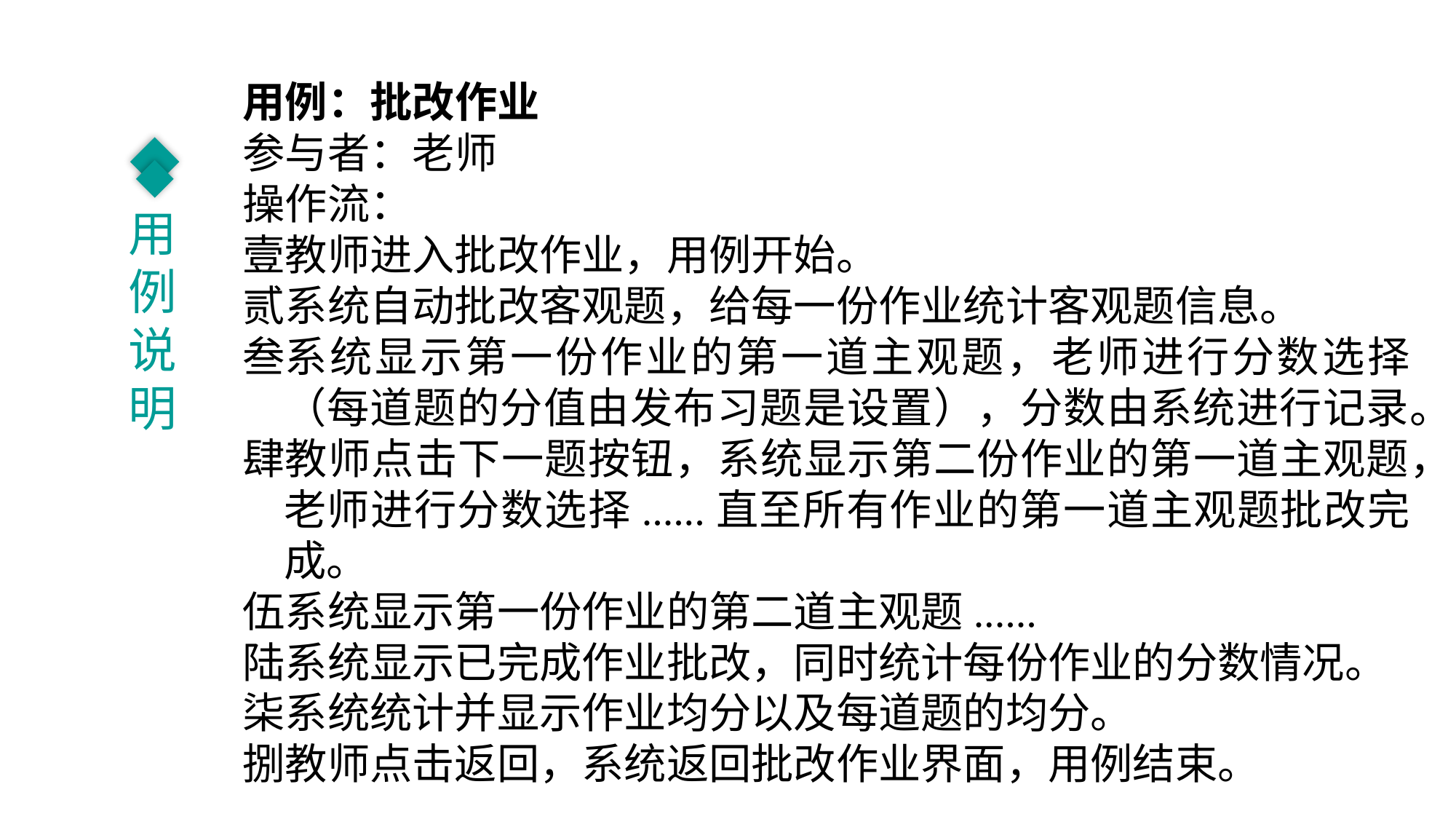

用例：批改作业
参与者：老师
操作流：
教师进入批改作业，用例开始。
系统自动批改客观题，给每一份作业统计客观题信息。
系统显示第一份作业的第一道主观题，老师进行分数选择（每道题的分值由发布习题是设置），分数由系统进行记录。
教师点击下一题按钮，系统显示第二份作业的第一道主观题，老师进行分数选择......直至所有作业的第一道主观题批改完成。
系统显示第一份作业的第二道主观题......
系统显示已完成作业批改，同时统计每份作业的分数情况。
系统统计并显示作业均分以及每道题的均分。
教师点击返回，系统返回批改作业界面，用例结束。

用例说明